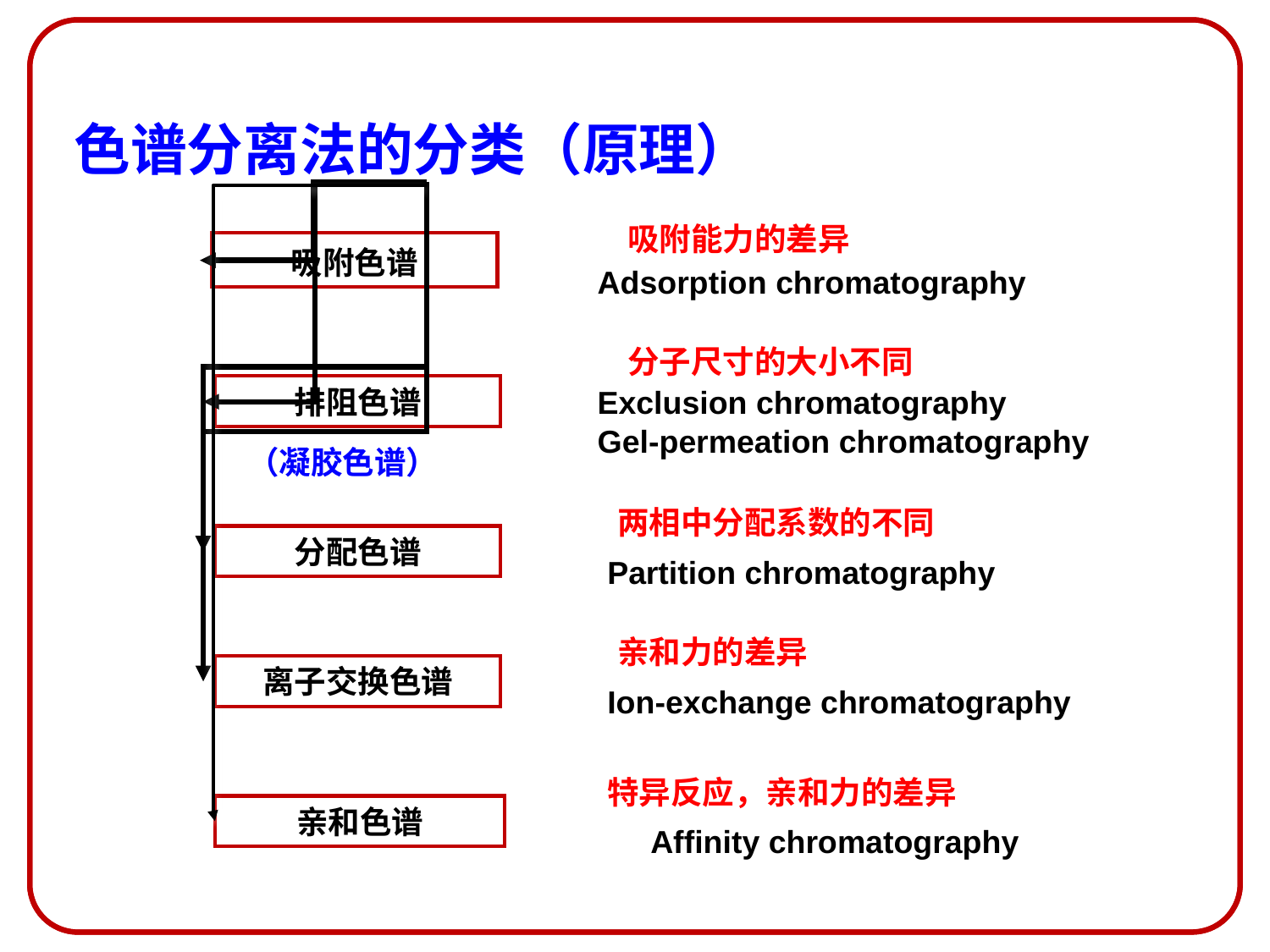

# 色谱分离法的分类（原理）
吸附能力的差异
吸附色谱
Adsorption chromatography
分子尺寸的大小不同
排阻色谱
Exclusion chromatography
Gel-permeation chromatography
（凝胶色谱）
两相中分配系数的不同
分配色谱
Partition chromatography
亲和力的差异
离子交换色谱
Ion-exchange chromatography
特异反应，亲和力的差异
亲和色谱
Affinity chromatography